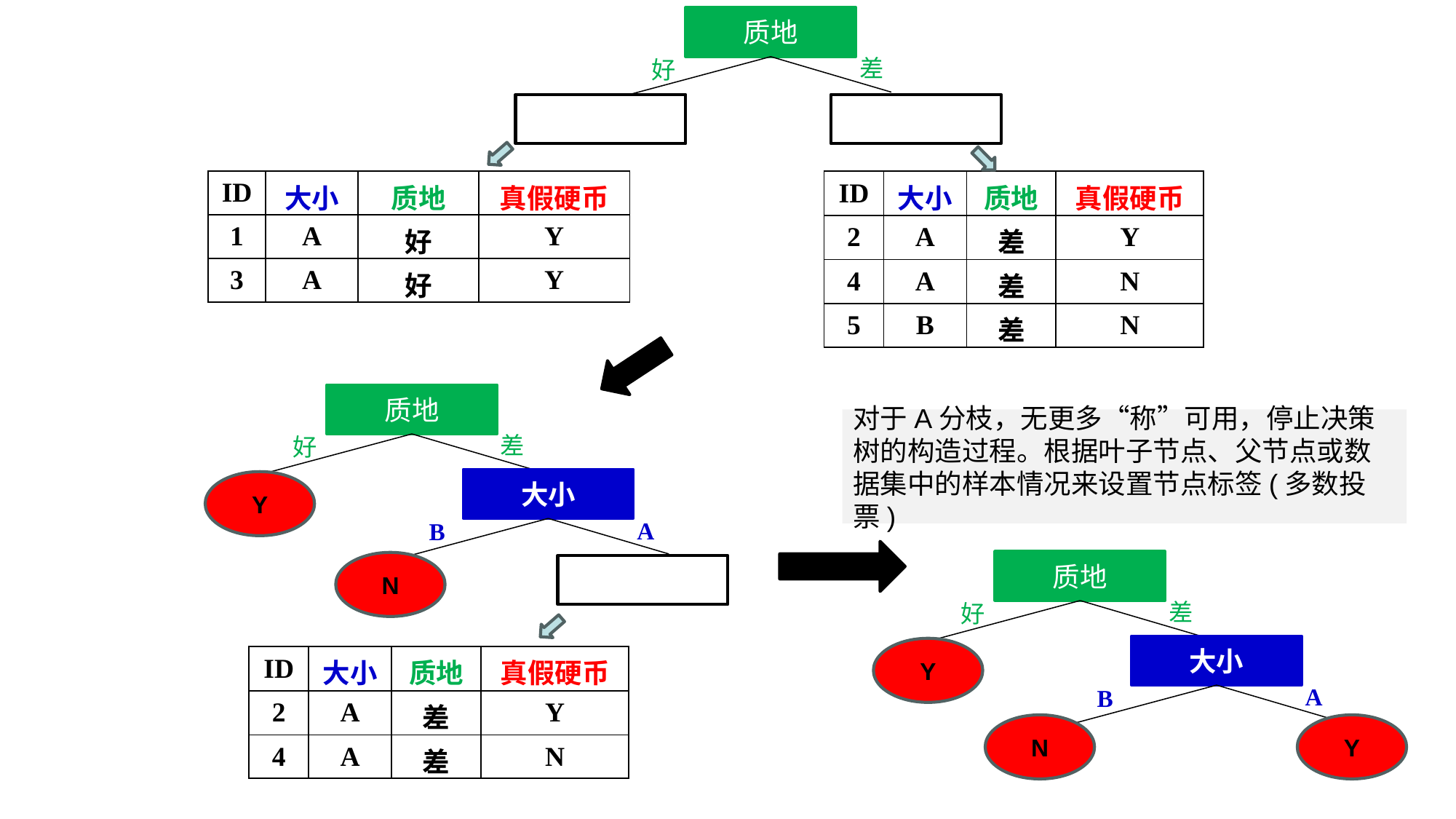

质地
差
好

| ID | 大小 | 质地 | 真假硬币 |
| --- | --- | --- | --- |
| 1 | A | 好 | Y |
| 3 | A | 好 | Y |
| ID | 大小 | 质地 | 真假硬币 |
| --- | --- | --- | --- |
| 2 | A | 差 | Y |
| 4 | A | 差 | N |
| 5 | B | 差 | N |

质地
差
好
对于A分枝，无更多“称”可用，停止决策树的构造过程。根据叶子节点、父节点或数据集中的样本情况来设置节点标签(多数投票)
大小
A
B
Y

质地
差
好
大小
A
B
Y
N
Y
N

| ID | 大小 | 质地 | 真假硬币 |
| --- | --- | --- | --- |
| 2 | A | 差 | Y |
| 4 | A | 差 | N |